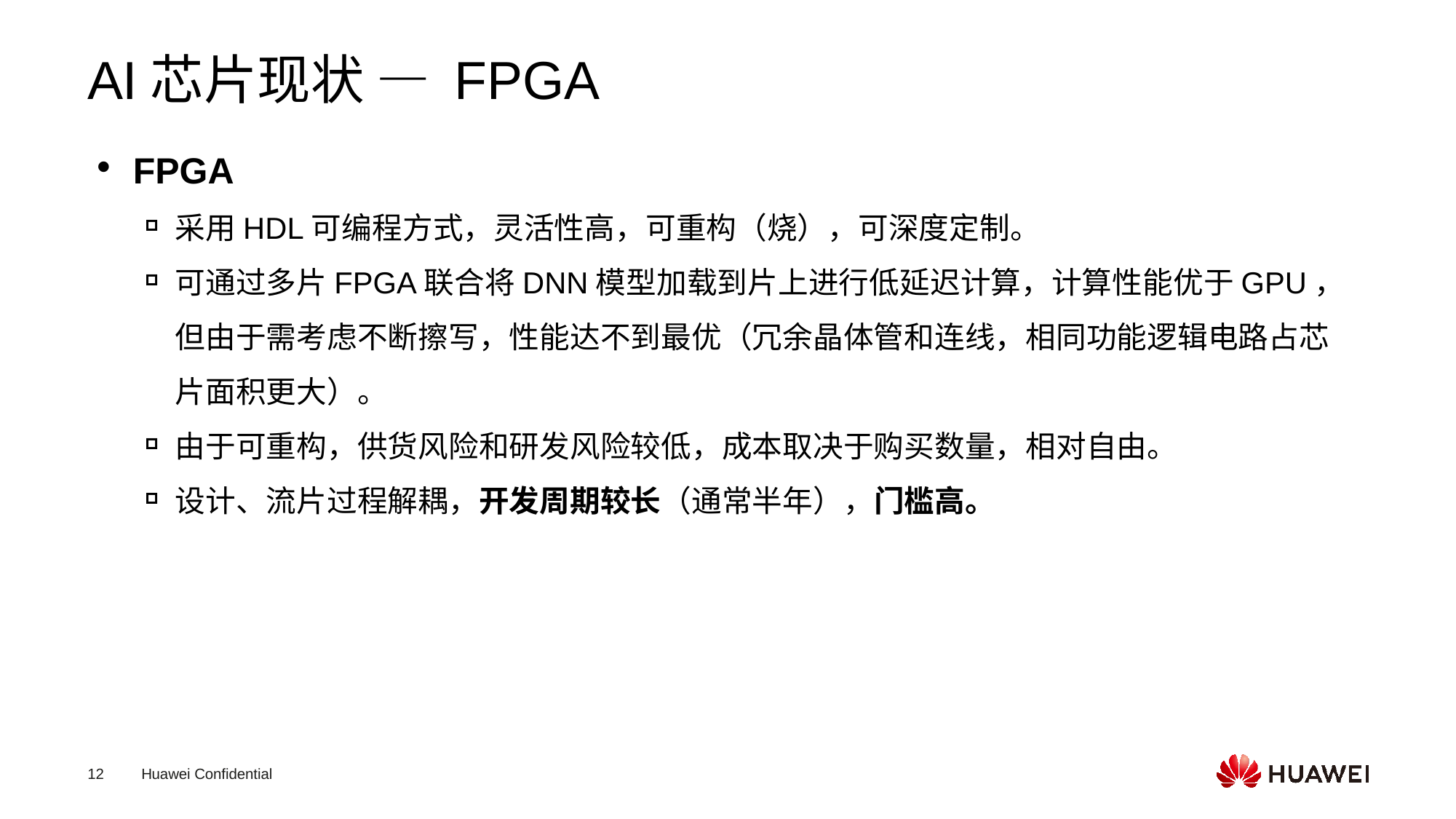

# AI芯片现状 — FPGA
FPGA
采用HDL可编程方式，灵活性高，可重构（烧），可深度定制。
可通过多片FPGA联合将DNN模型加载到片上进行低延迟计算，计算性能优于GPU，但由于需考虑不断擦写，性能达不到最优（冗余晶体管和连线，相同功能逻辑电路占芯片面积更大）。
由于可重构，供货风险和研发风险较低，成本取决于购买数量，相对自由。
设计、流片过程解耦，开发周期较长（通常半年），门槛高。